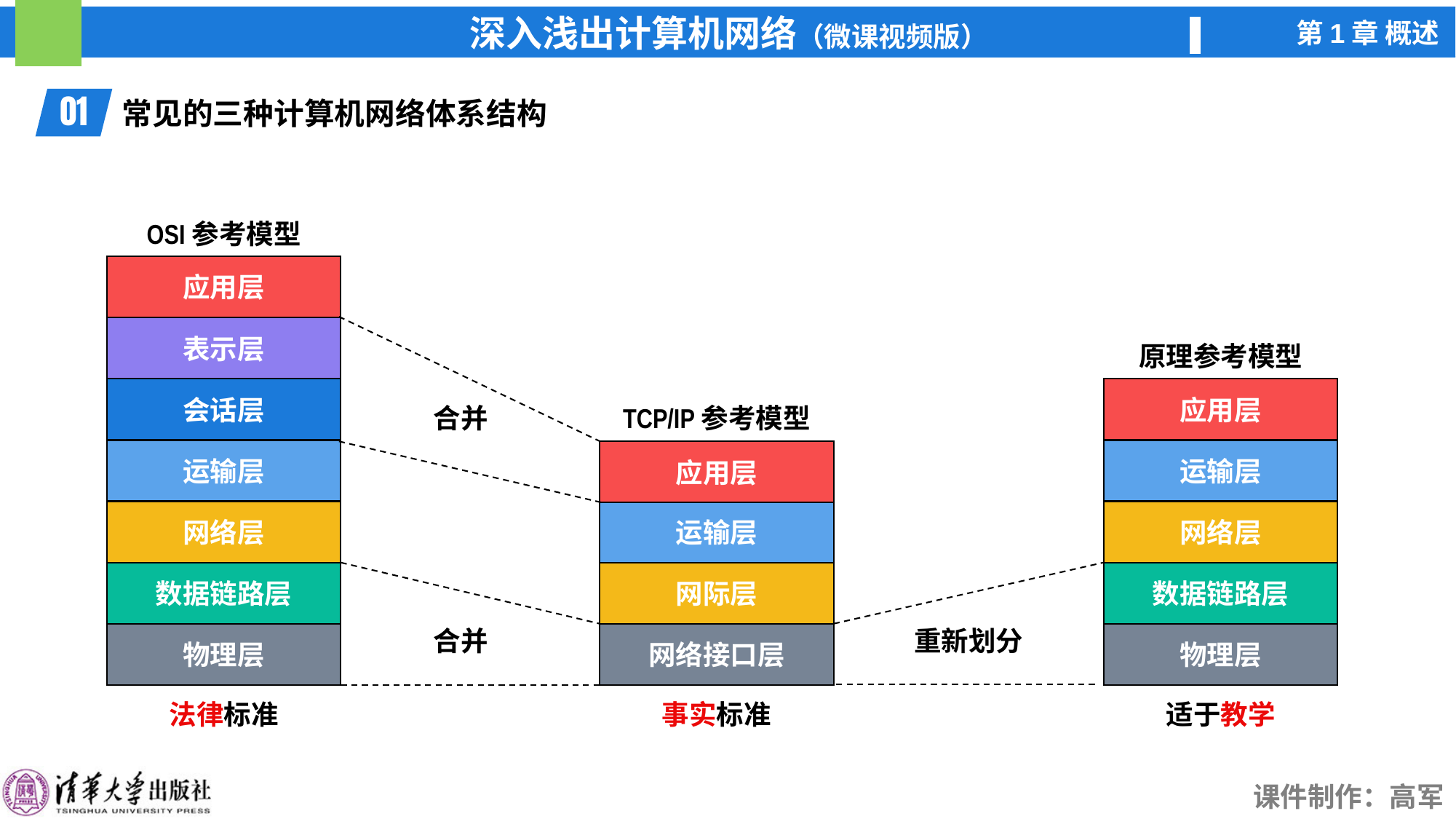

01
常见的三种计算机网络体系结构
OSI参考模型
应用层
合并
表示层
会话层
TCP/IP参考模型
运输层
应用层
网络层
运输层
数据链路层
合并
网际层
物理层
网络接口层
法律标准
事实标准
原理参考模型
应用层
运输层
网络层
重新划分
数据链路层
物理层
适于教学